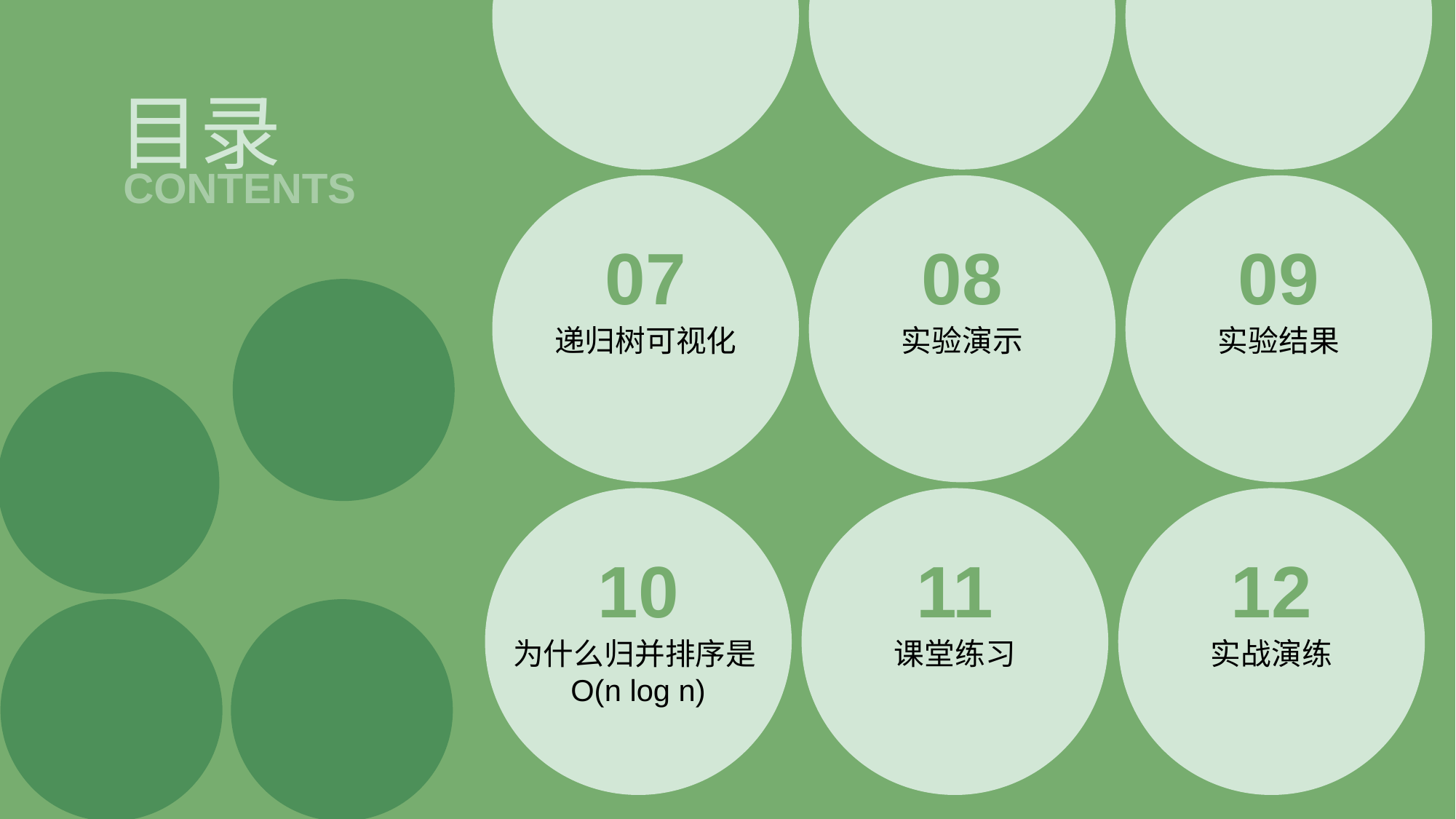

目录
CONTENTS

07
08
09

递归树可视化
实验演示
实验结果

10
11
12

为什么归并排序是O(n log n)
课堂练习
实战演练